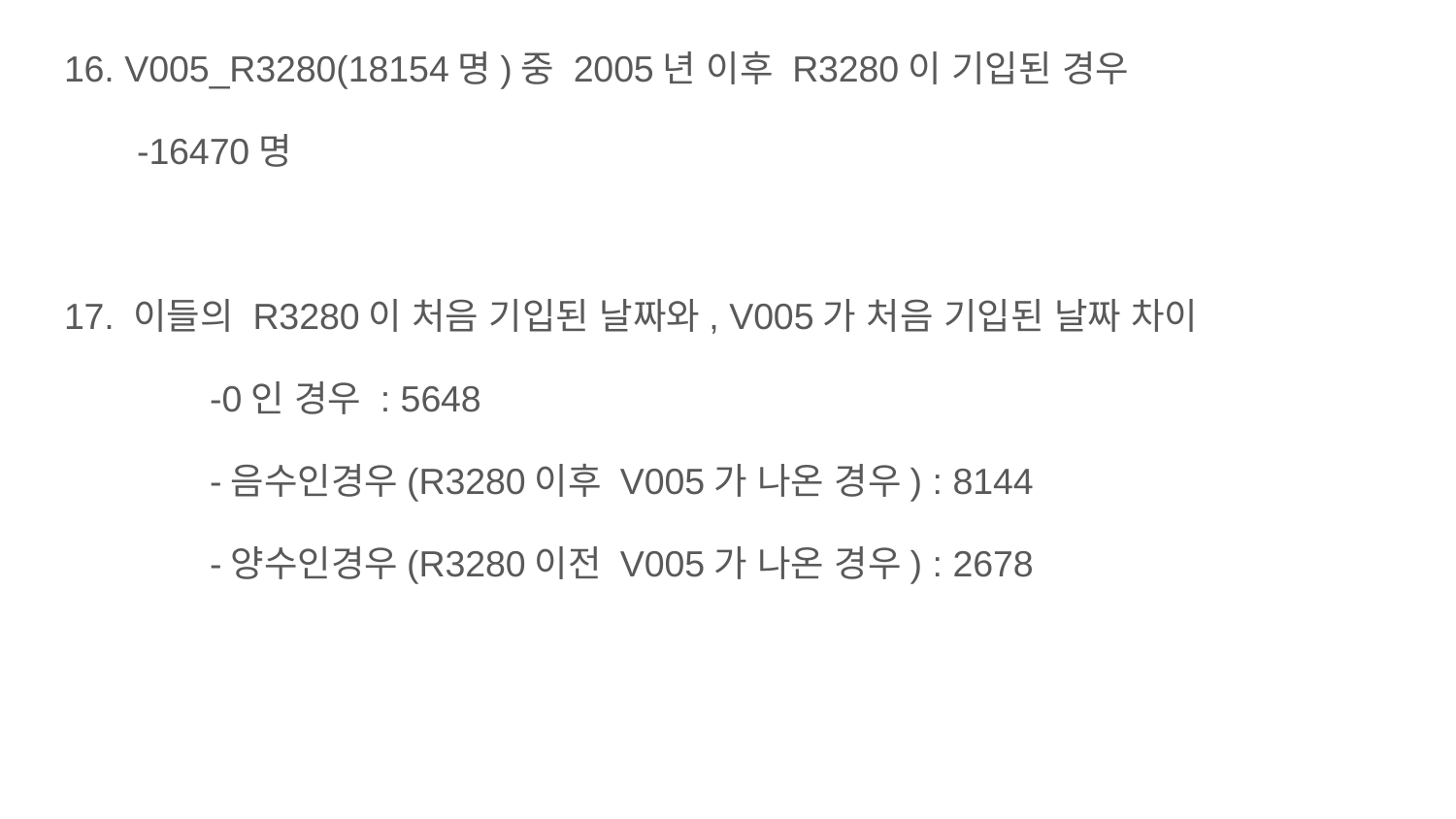

16. V005_R3280(18154명)중 2005년 이후 R3280이 기입된 경우
-16470명

17. 이들의 R3280이 처음 기입된 날짜와, V005가 처음 기입된 날짜 차이
	-0인 경우 : 5648
	-음수인경우(R3280이후 V005가 나온 경우) : 8144
	-양수인경우(R3280이전 V005가 나온 경우) : 2678